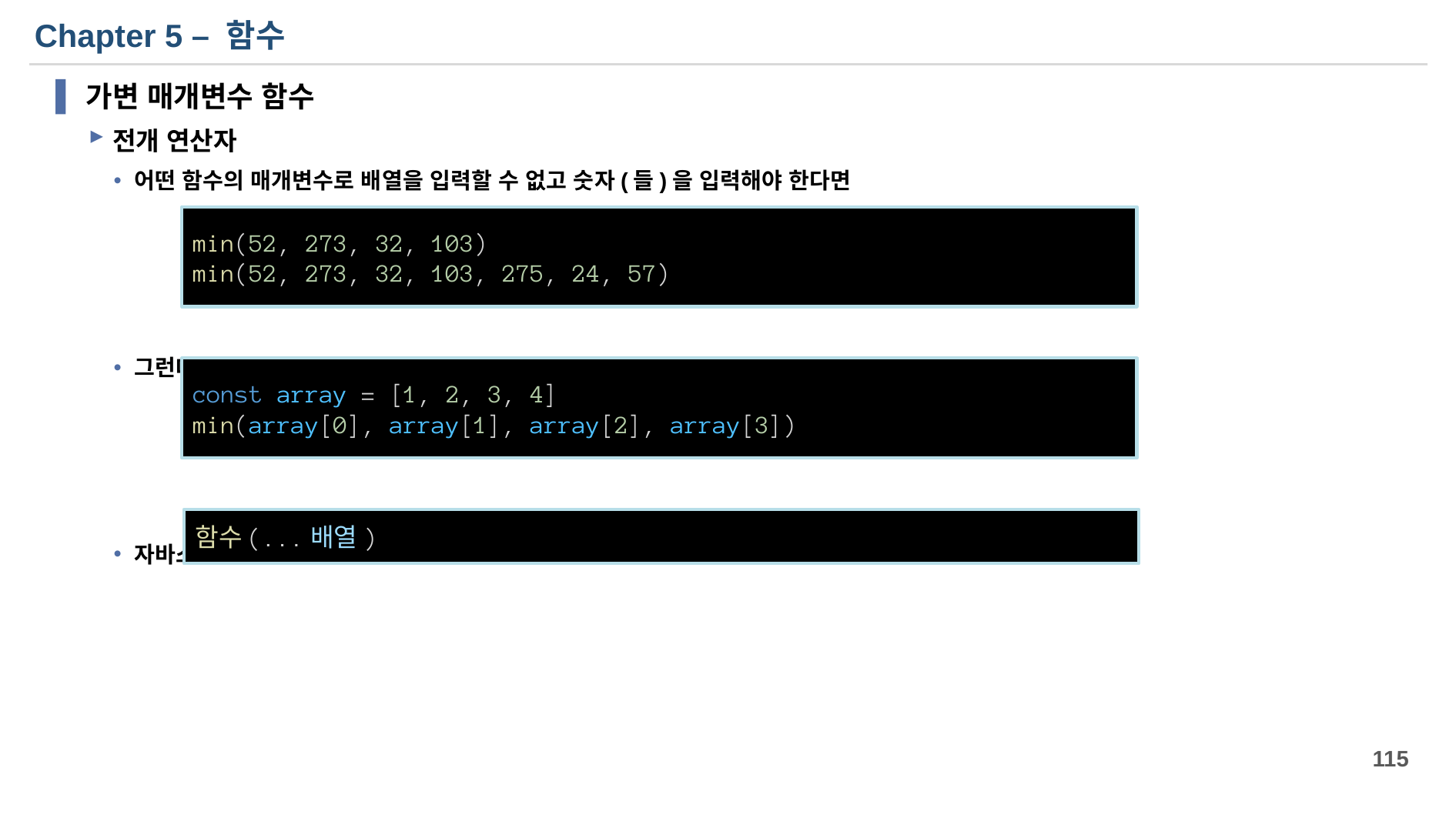

# Chapter 5 – 함수
가변 매개변수 함수
전개 연산자
어떤 함수의 매개변수로 배열을 입력할 수 없고 숫자(들)을 입력해야 한다면

그런데 우리가 가지고 있는 데이터는 배열이라면 배열 요소를 하나하나 전개해서 전달해야 함

자바스크립트에서는 이런 경우를 대비해서 ‘전개 연산자’를 제공함
min(52, 273, 32, 103)
min(52, 273, 32, 103, 275, 24, 57)
const array = [1, 2, 3, 4]
min(array[0], array[1], array[2], array[3])
함수(...배열)
115